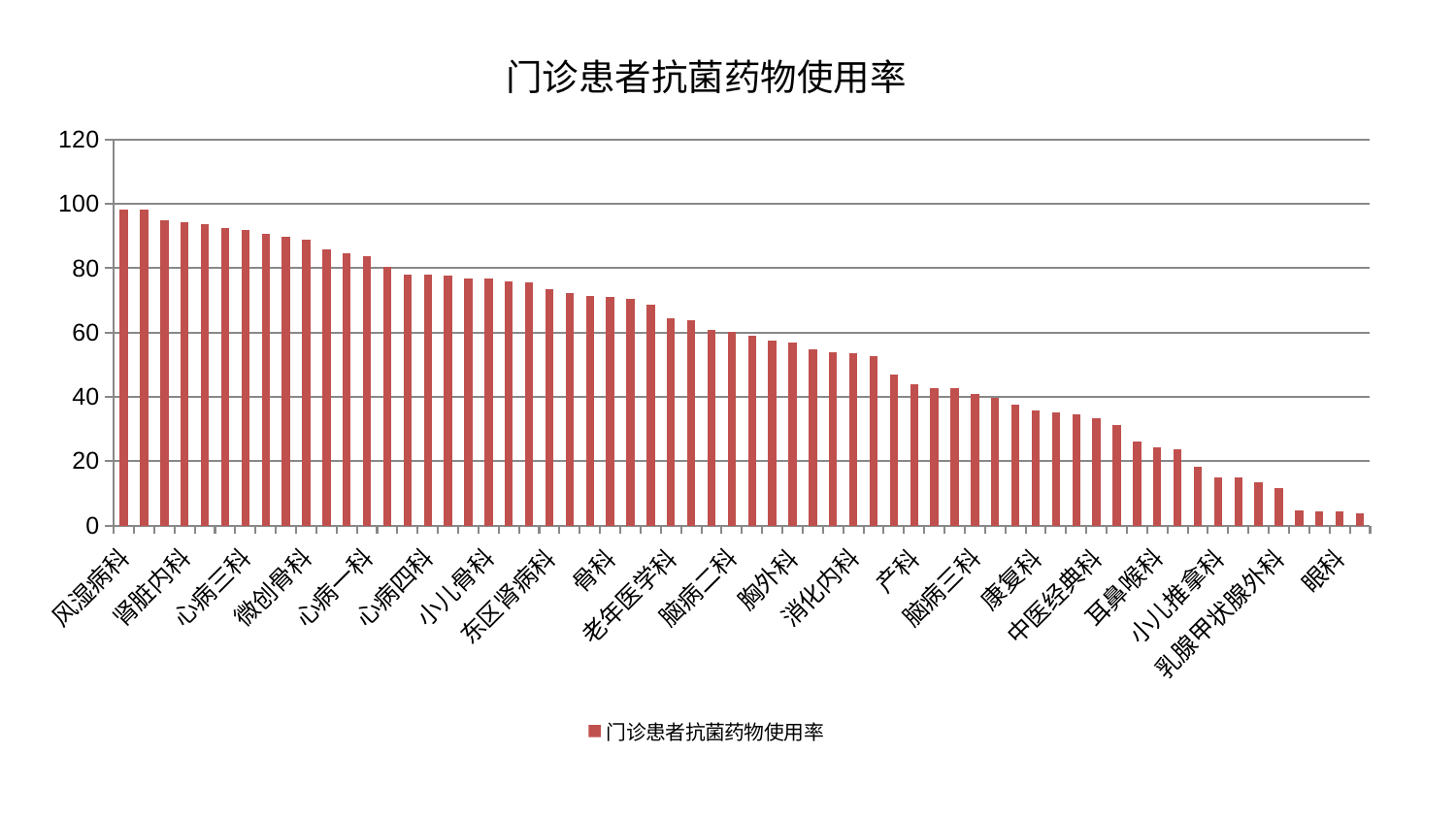

### Chart: 门诊患者抗菌药物使用率

| Category | 门诊患者抗菌药物使用率 |
|---|---|
| 风湿病科 | 98.2027145334739 |
| 运动损伤骨科 | 98.11899486456434 |
| 重症医学科 | 94.95819560613425 |
| 肾脏内科 | 94.46219394695778 |
| 肿瘤内科 | 93.80257536534845 |
| 医院 | 92.55637011110618 |
| 心病三科 | 92.02996308266842 |
| 妇二科 | 90.75951208399687 |
| 男科 | 89.79788778931616 |
| 微创骨科 | 89.00270223699395 |
| 肛肠科 | 85.99012918433084 |
| 中医外治中心 | 84.69289077976285 |
| 心病一科 | 83.6880127398857 |
| 身心医学科 | 80.57081397927888 |
| 肾病科 | 78.17044241620535 |
| 心病四科 | 77.95175364489441 |
| 皮肤科 | 77.59432891593767 |
| 神经外科 | 76.92546553092912 |
| 小儿骨科 | 76.79629191952786 |
| 妇科 | 75.8947683421533 |
| 血液科 | 75.65111139524194 |
| 东区肾病科 | 73.47413665330184 |
| 内分泌科 | 72.19400596231418 |
| 周围血管科 | 71.31909486113051 |
| 骨科 | 71.2108371770942 |
| 东区重症医学科 | 70.53016614475266 |
| 肝胆外科 | 68.8185493708386 |
| 老年医学科 | 64.36124834301901 |
| 儿科 | 63.88905493061321 |
| 美容皮肤科 | 60.97027756995716 |
| 脑病二科 | 60.30599229498126 |
| 推拿科 | 59.06093308948088 |
| 脑病一科 | 57.63014146583576 |
| 胸外科 | 56.885640329718726 |
| 脊柱骨科 | 54.79869299245872 |
| 妇科妇二科合并 | 53.8023281913794 |
| 消化内科 | 53.55018769448592 |
| 脾胃科消化科合并 | 52.747829540087366 |
| 脾胃病科 | 46.988370003284395 |
| 产科 | 43.957202275955495 |
| 西区重症医学科 | 42.85213689671998 |
| 显微骨科 | 42.780413306835015 |
| 脑病三科 | 40.73902540283587 |
| 普通外科 | 39.82229384118434 |
| 肝病科 | 37.50980399500319 |
| 康复科 | 35.67574301561296 |
| 关节骨科 | 35.05438369961935 |
| 创伤骨科 | 34.668721809890336 |
| 中医经典科 | 33.501075433690964 |
| 治未病中心 | 31.218626450860288 |
| 呼吸内科 | 26.02376041198704 |
| 耳鼻喉科 | 24.40991264818293 |
| 针灸科 | 23.8307346816943 |
| 神经内科 | 18.158425552636025 |
| 小儿推拿科 | 14.98035322912834 |
| 综合内科 | 14.95412730791461 |
| 泌尿外科 | 13.410745302982185 |
| 乳腺甲状腺外科 | 11.586775328545507 |
| 心血管内科 | 4.650533003572344 |
| 心病二科 | 4.505789204237187 |
| 眼科 | 4.411711474412483 |
| 口腔科 | 3.7773045089302792 |
60